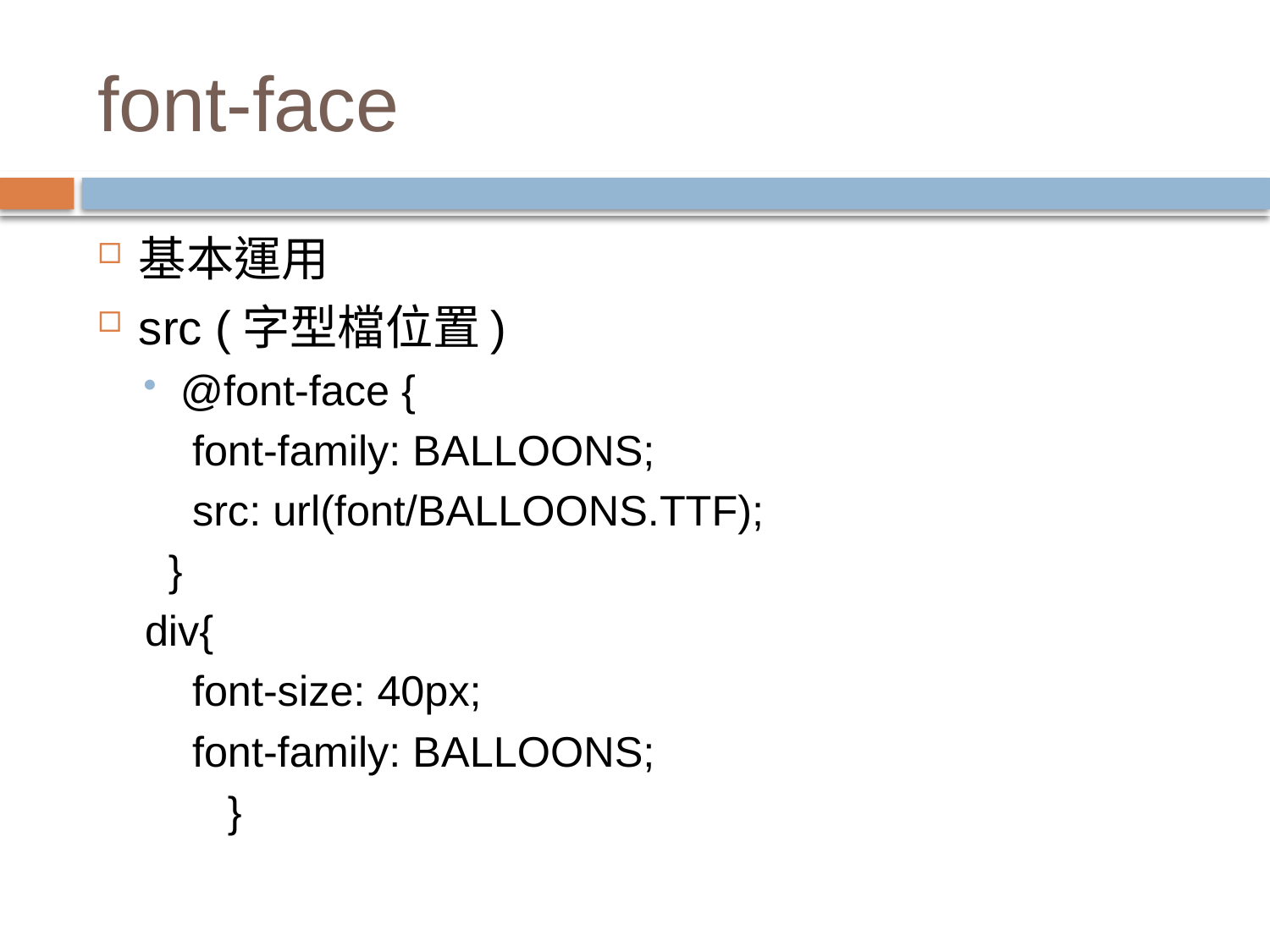

# font-face
基本運用
src (字型檔位置)
@font-face {
	    font-family: BALLOONS;
	    src: url(font/BALLOONS.TTF);
	  }
	div{
	    font-size: 40px;
	    font-family: BALLOONS;
       }